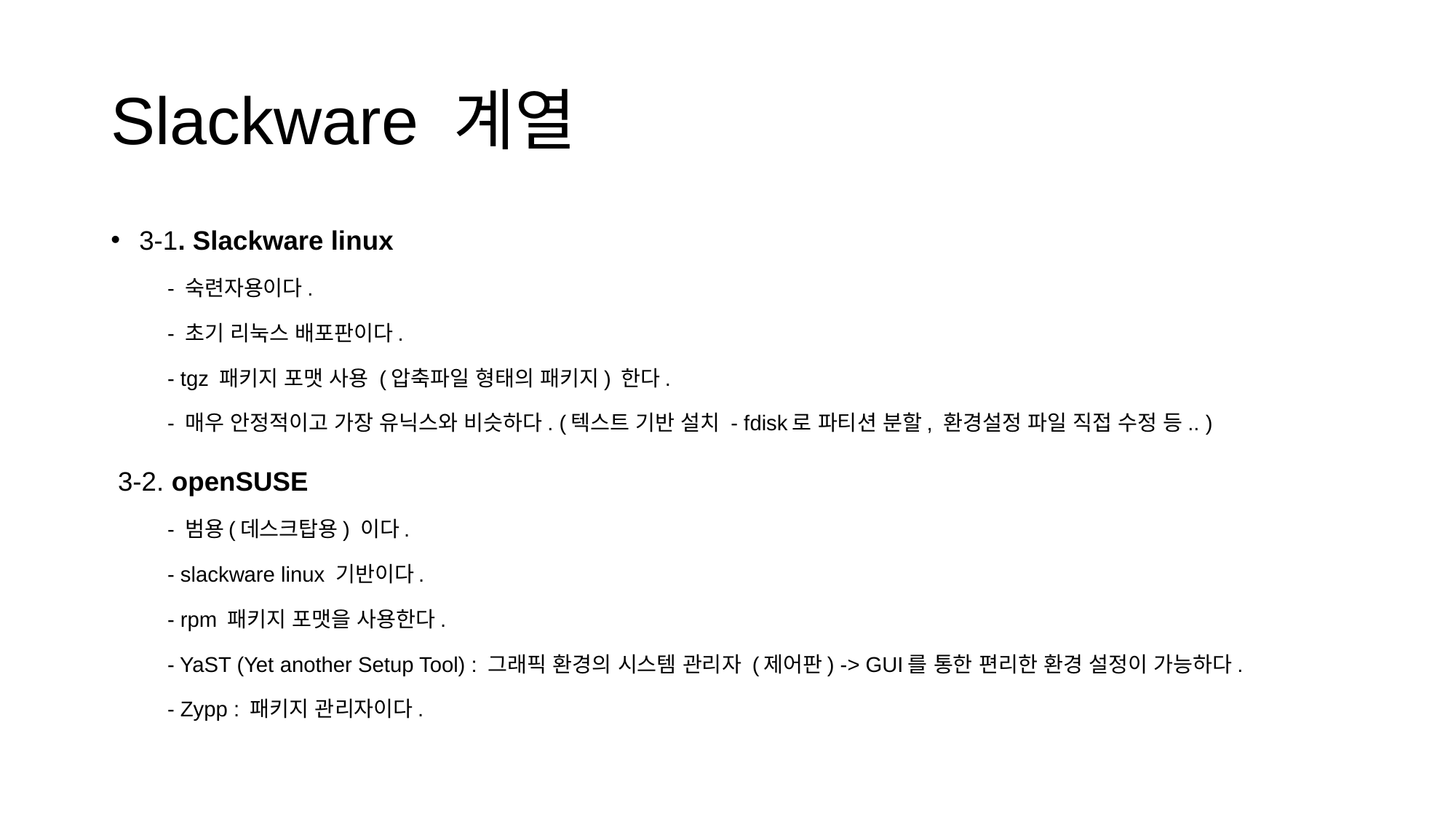

# Slackware 계열
3-1. Slackware linux
- 숙련자용이다.
- 초기 리눅스 배포판이다.
- tgz 패키지 포맷 사용 (압축파일 형태의 패키지) 한다.
- 매우 안정적이고 가장 유닉스와 비슷하다. (텍스트 기반 설치 - fdisk로 파티션 분할, 환경설정 파일 직접 수정 등.. )
3-2. openSUSE
- 범용(데스크탑용) 이다.
- slackware linux 기반이다.
- rpm 패키지 포맷을 사용한다.
- YaST (Yet another Setup Tool) : 그래픽 환경의 시스템 관리자 (제어판) -> GUI를 통한 편리한 환경 설정이 가능하다.
- Zypp : 패키지 관리자이다.